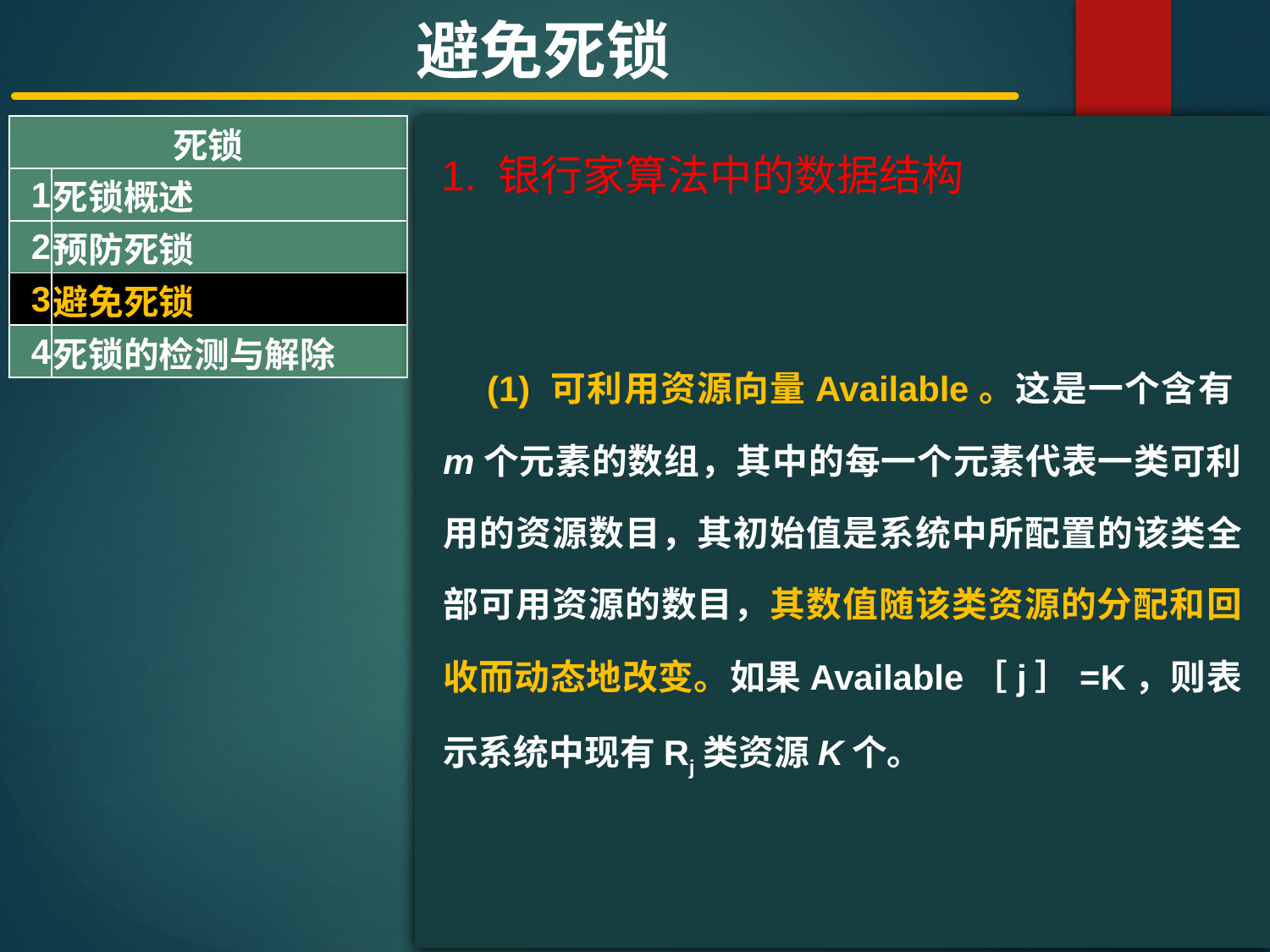

避免死锁
| 死锁 |  |
| --- | --- |
| 1 | 死锁概述 |
| 2 | 预防死锁 |
| 3 | 避免死锁 |
| 4 | 死锁的检测与解除 |
#
1. 银行家算法中的数据结构
    (1) 可利用资源向量Available。这是一个含有m个元素的数组，其中的每一个元素代表一类可利用的资源数目，其初始值是系统中所配置的该类全部可用资源的数目，其数值随该类资源的分配和回收而动态地改变。如果Available［j］=K，则表示系统中现有Rj类资源K个。